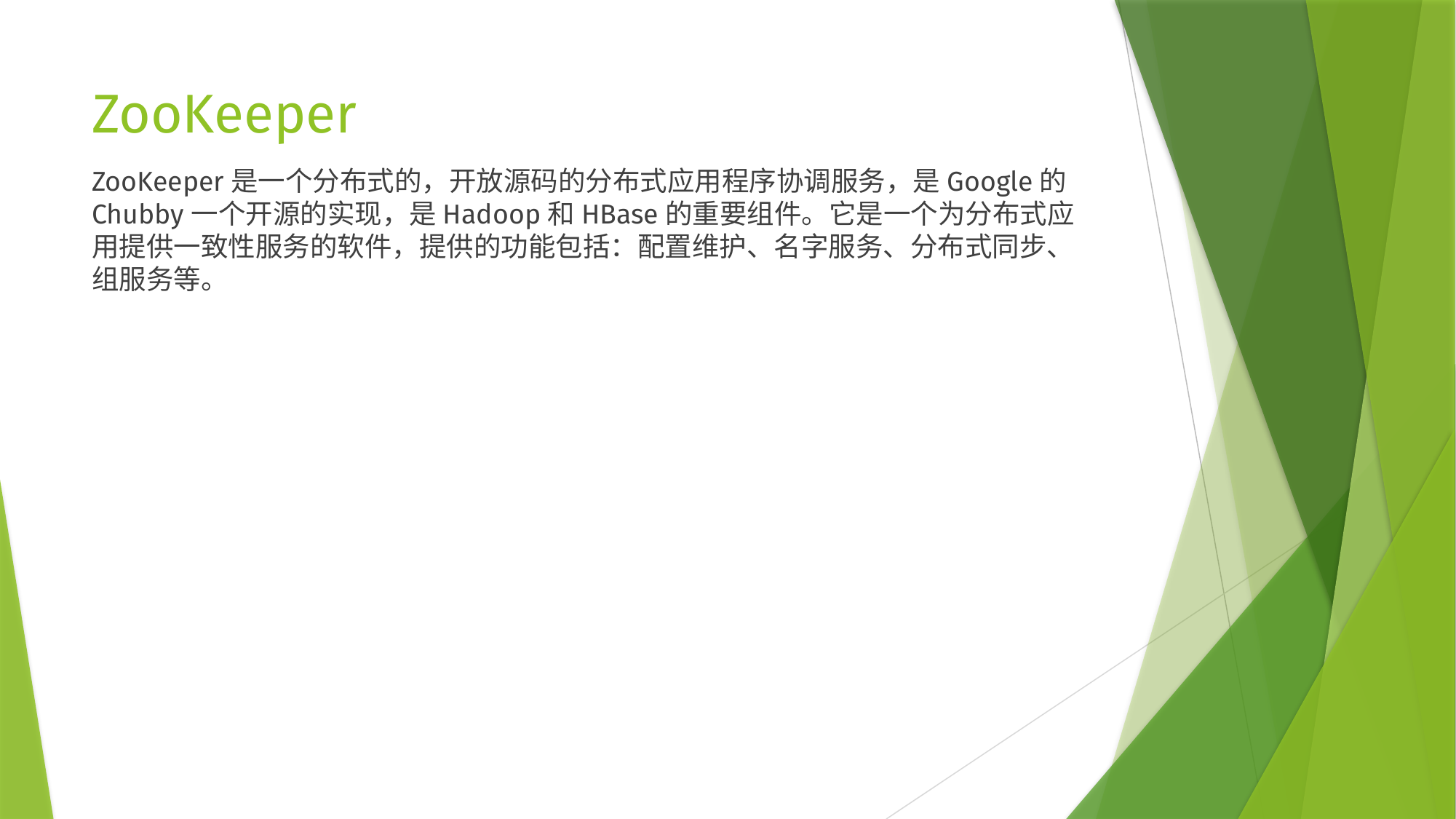

# ZooKeeper
ZooKeeper是一个分布式的，开放源码的分布式应用程序协调服务，是Google的Chubby一个开源的实现，是Hadoop和HBase的重要组件。它是一个为分布式应用提供一致性服务的软件，提供的功能包括：配置维护、名字服务、分布式同步、组服务等。